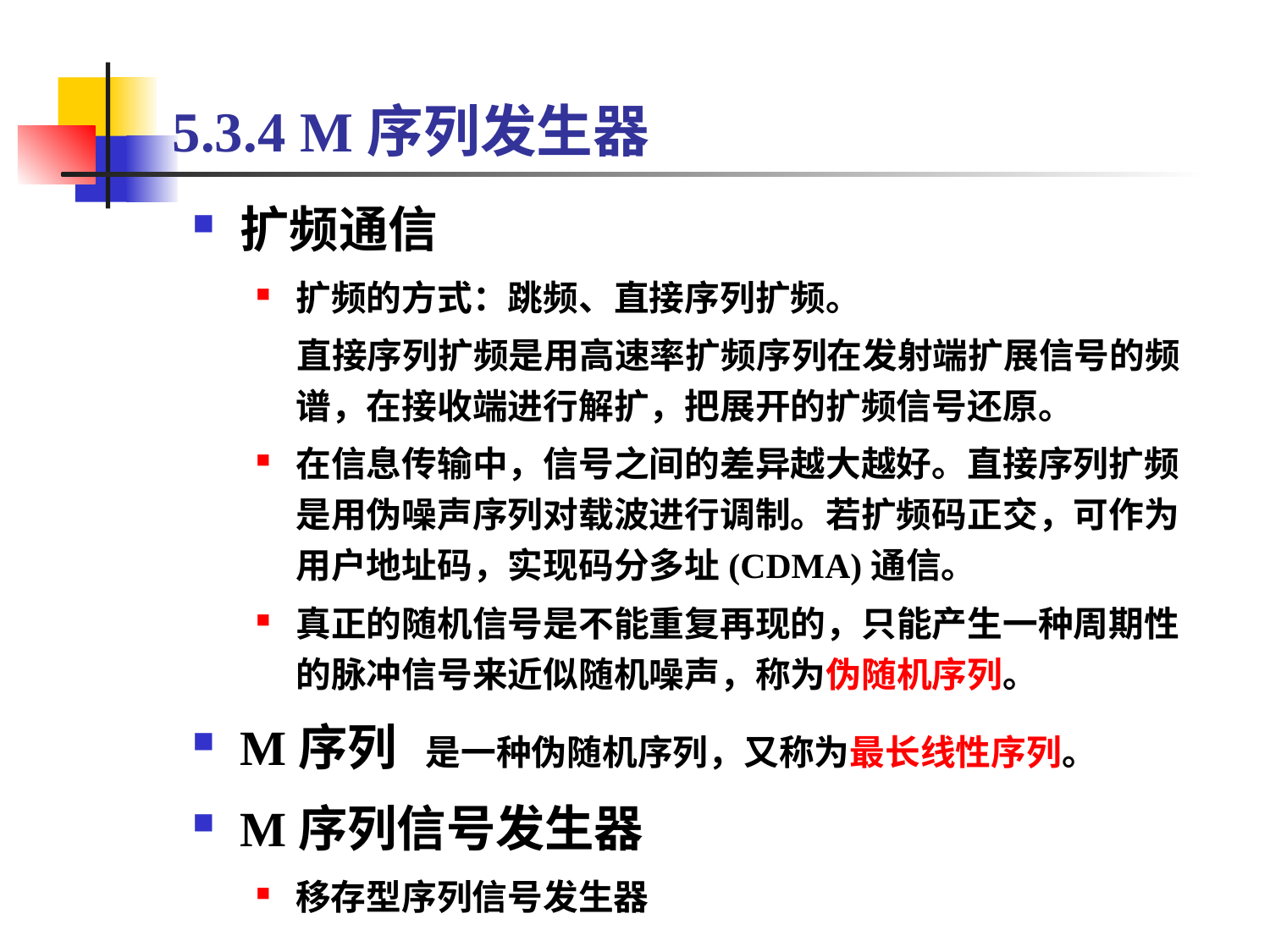

# 5.3.4 M序列发生器
扩频通信
扩频的方式：跳频、直接序列扩频。
    直接序列扩频是用高速率扩频序列在发射端扩展信号的频谱，在接收端进行解扩，把展开的扩频信号还原。
在信息传输中，信号之间的差异越大越好。直接序列扩频是用伪噪声序列对载波进行调制。若扩频码正交，可作为用户地址码，实现码分多址(CDMA)通信。
真正的随机信号是不能重复再现的，只能产生一种周期性的脉冲信号来近似随机噪声，称为伪随机序列。
M序列   是一种伪随机序列，又称为最长线性序列。
M序列信号发生器
移存型序列信号发生器